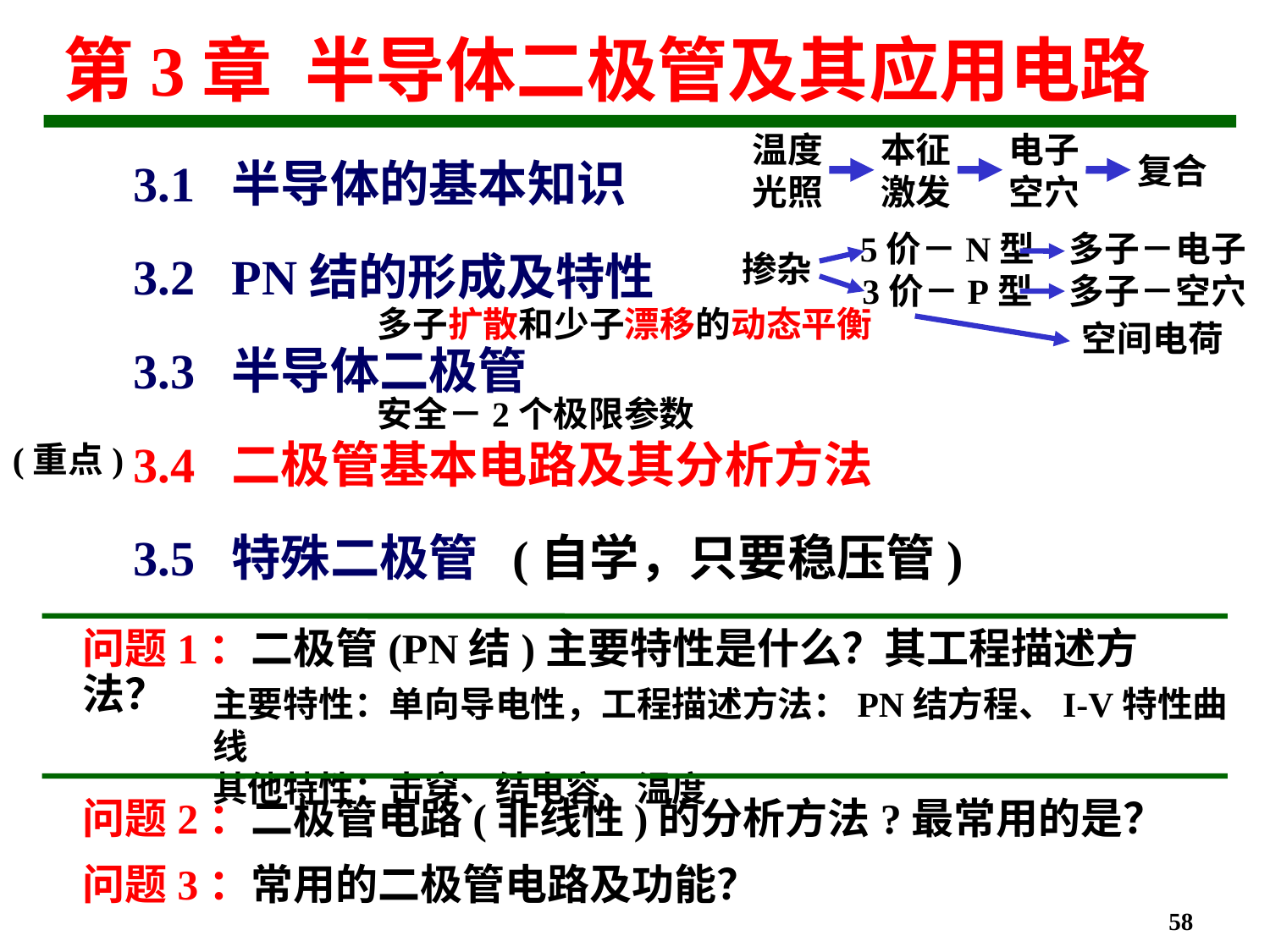

# 第3章  半导体二极管及其应用电路

温度
光照
本征
激发
电子
空穴
复合
3.1  半导体的基本知识

多子－电子
多子－空穴
5价－N型
3价－P型
掺杂
3.2   PN结的形成及特性

多子扩散和少子漂移的动态平衡

空间电荷
3.3  半导体二极管
安全－2个极限参数
(重点)
3.4  二极管基本电路及其分析方法
3.5  特殊二极管  (自学，只要稳压管)

问题1：二极管(PN结)主要特性是什么？其工程描述方法？
主要特性：单向导电性，工程描述方法：PN结方程、I-V特性曲线
其他特性：击穿、结电容、温度

问题2：二极管电路(非线性)的分析方法?最常用的是？
问题3：常用的二极管电路及功能？
58